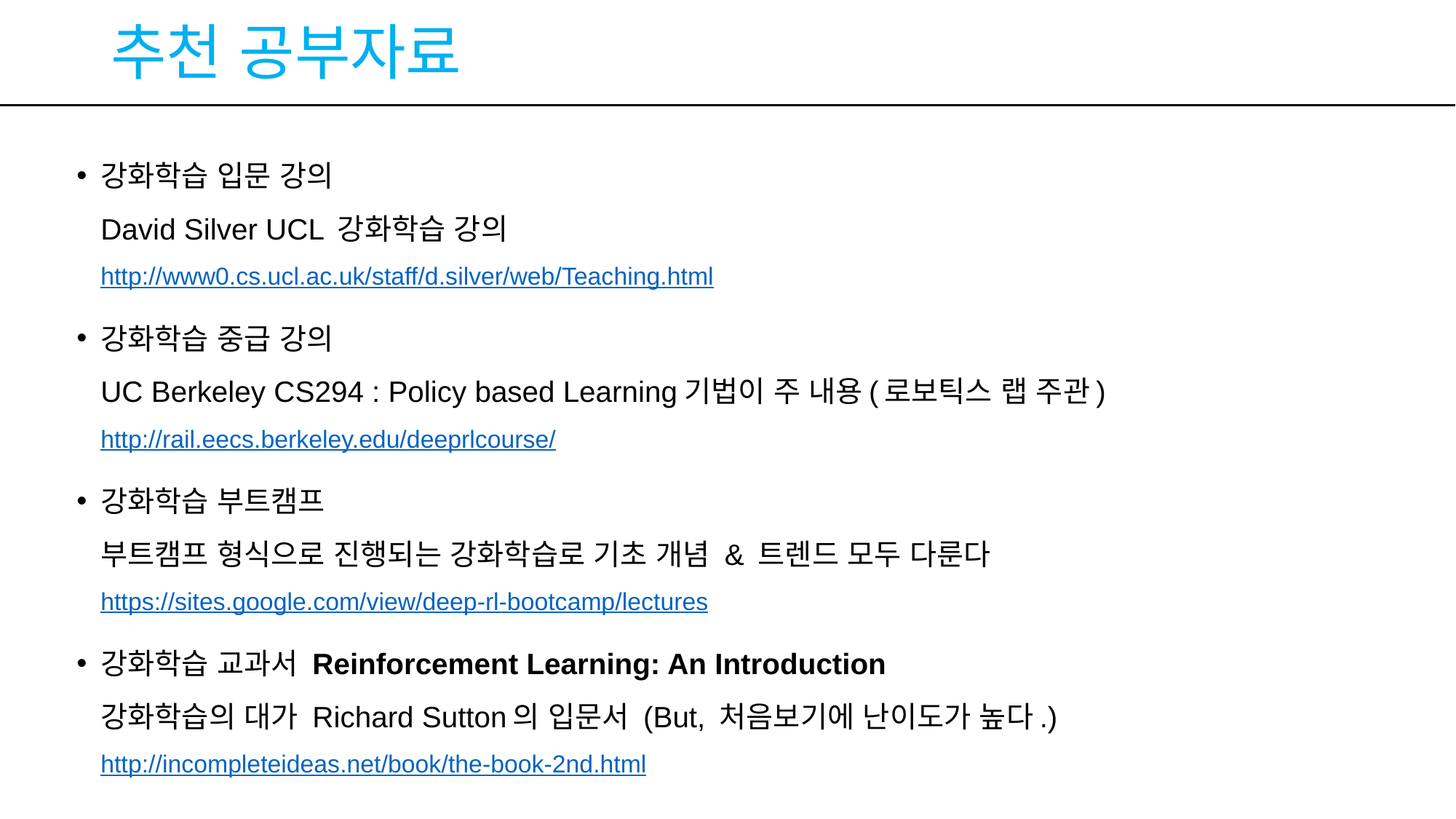

# 추천 공부자료
강화학습 입문 강의
David Silver UCL 강화학습 강의
http://www0.cs.ucl.ac.uk/staff/d.silver/web/Teaching.html
강화학습 중급 강의
UC Berkeley CS294 : Policy based Learning기법이 주 내용(로보틱스 랩 주관)
http://rail.eecs.berkeley.edu/deeprlcourse/
강화학습 부트캠프
부트캠프 형식으로 진행되는 강화학습로 기초 개념 & 트렌드 모두 다룬다
https://sites.google.com/view/deep-rl-bootcamp/lectures
강화학습 교과서 Reinforcement Learning: An Introduction
강화학습의 대가 Richard Sutton의 입문서 (But, 처음보기에 난이도가 높다.)
http://incompleteideas.net/book/the-book-2nd.html